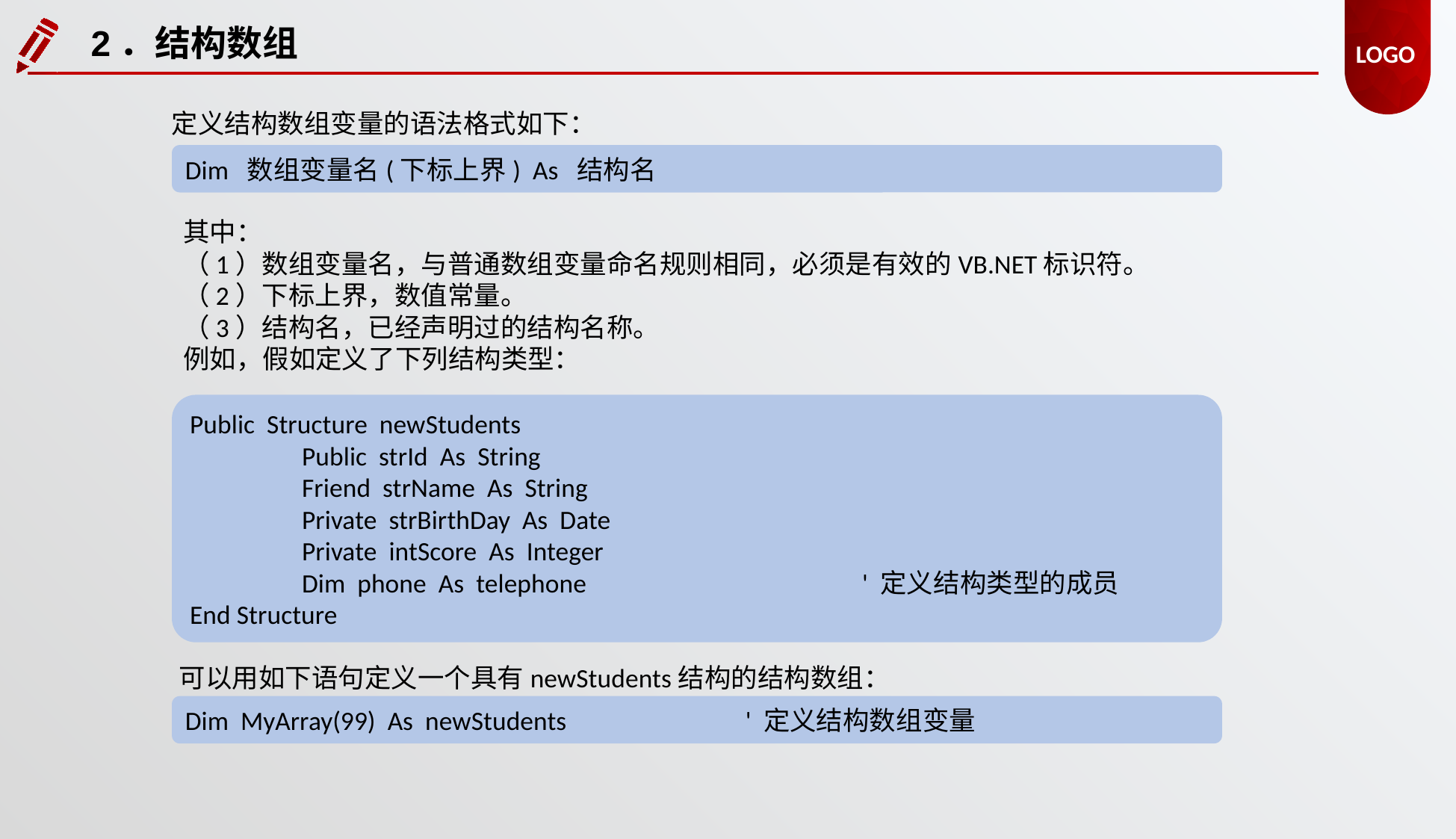

2．结构数组
定义结构数组变量的语法格式如下：
Dim  数组变量名(下标上界)  As  结构名
其中：
（1）数组变量名，与普通数组变量命名规则相同，必须是有效的VB.NET标识符。
（2）下标上界，数值常量。
（3）结构名，已经声明过的结构名称。
例如，假如定义了下列结构类型：
Public  Structure  newStudents
	Public  strId  As  String
	Friend  strName  As  String
	Private  strBirthDay  As  Date
	Private  intScore  As  Integer
	Dim  phone  As  telephone			' 定义结构类型的成员
End Structure
可以用如下语句定义一个具有newStudents结构的结构数组：
Dim  MyArray(99)  As  newStudents		' 定义结构数组变量